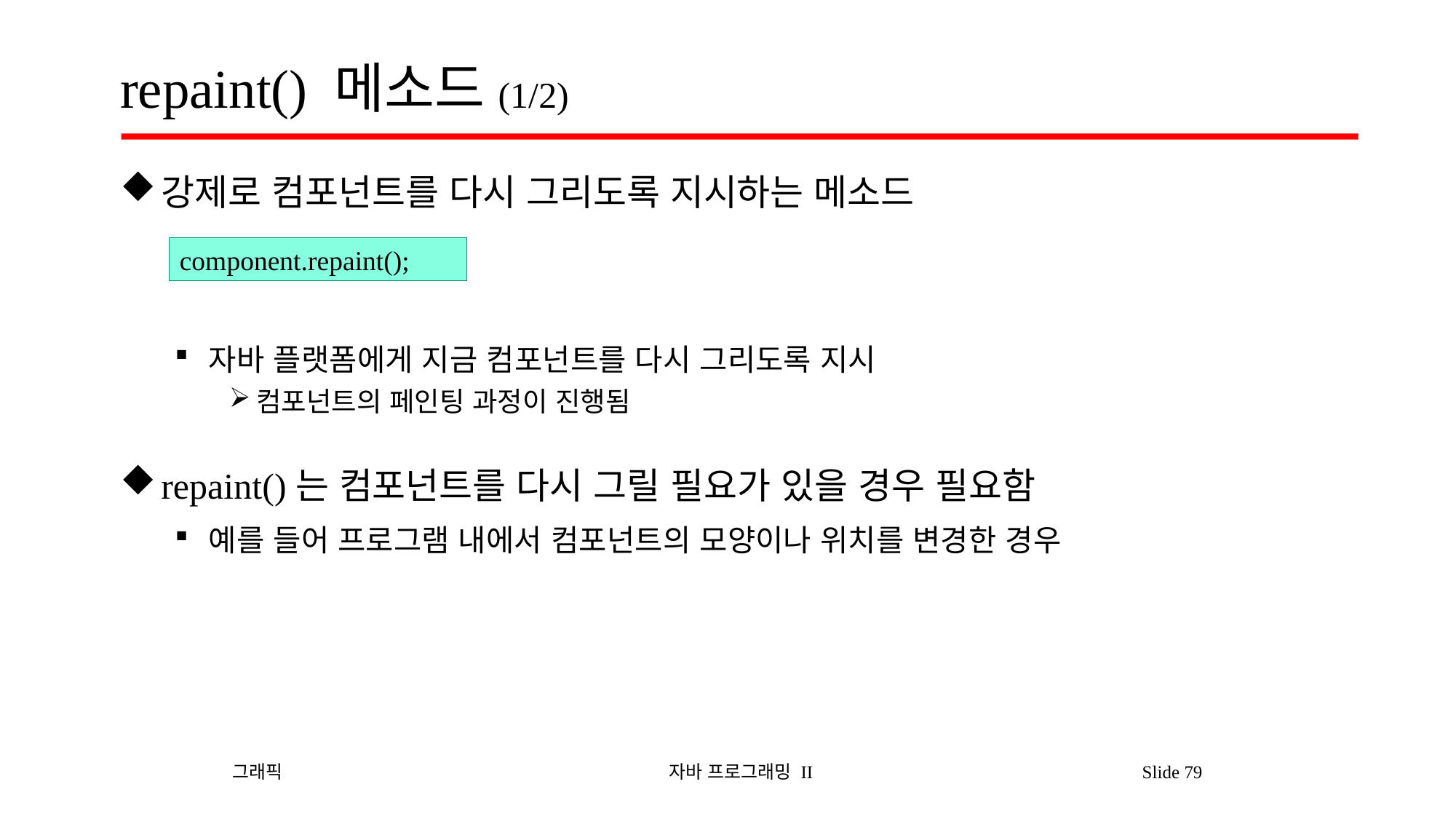

# repaint() 메소드(1/2)
강제로 컴포넌트를 다시 그리도록 지시하는 메소드

자바 플랫폼에게 지금 컴포넌트를 다시 그리도록 지시
컴포넌트의 페인팅 과정이 진행됨
repaint()는 컴포넌트를 다시 그릴 필요가 있을 경우 필요함
예를 들어 프로그램 내에서 컴포넌트의 모양이나 위치를 변경한 경우

component.repaint();